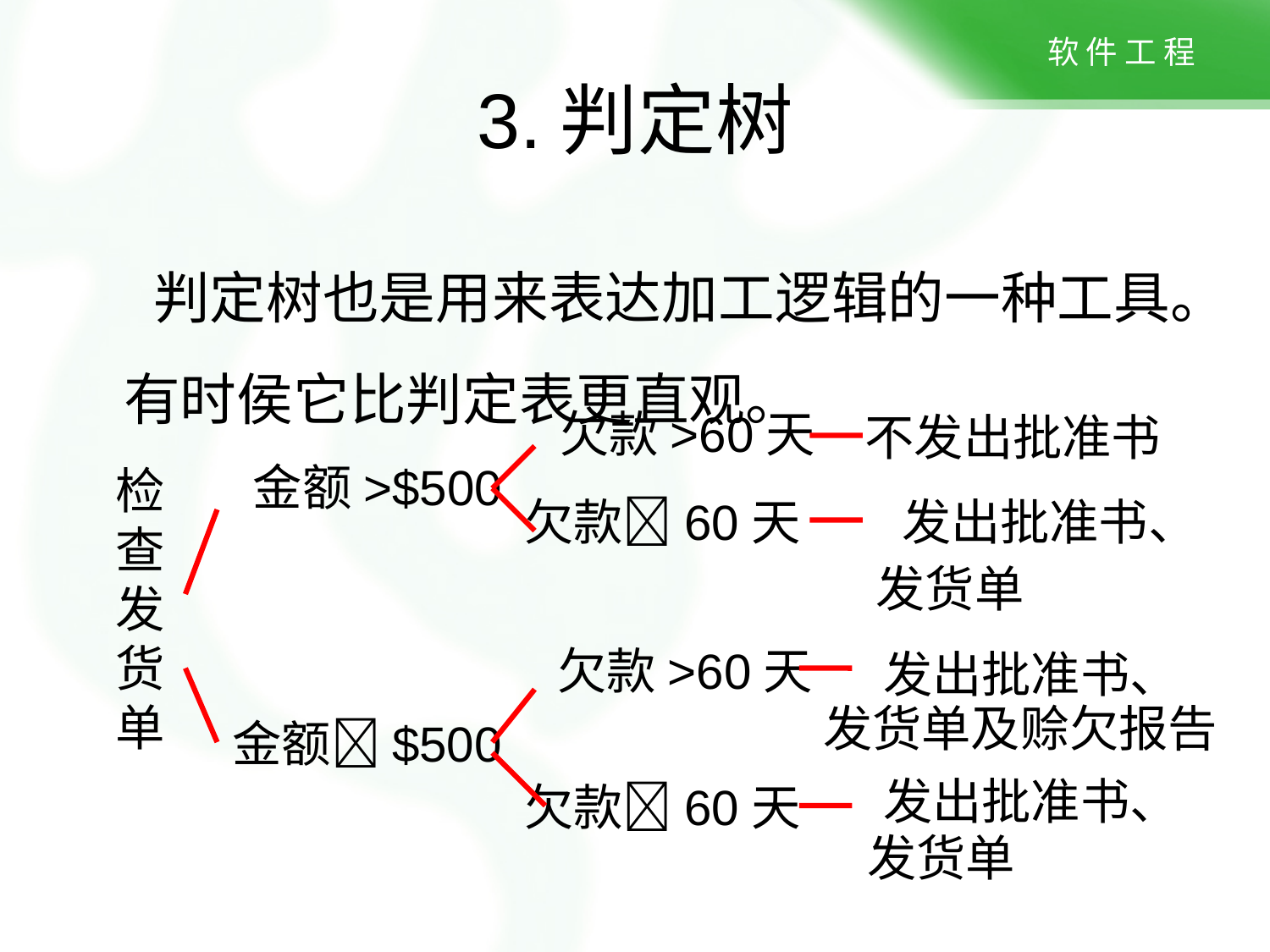

# 3.判定树
     判定树也是用来表达加工逻辑的一种工具。有时侯它比判定表更直观。
 欠款>60天
不发出批准书

金额>$500
检
查
发
货
单
 欠款≤60天
发出批准书、

发货单
 欠款>60天
发出批准书、

发货单及赊欠报告
金额≤$500

发出批准书、
 欠款≤60天

发货单